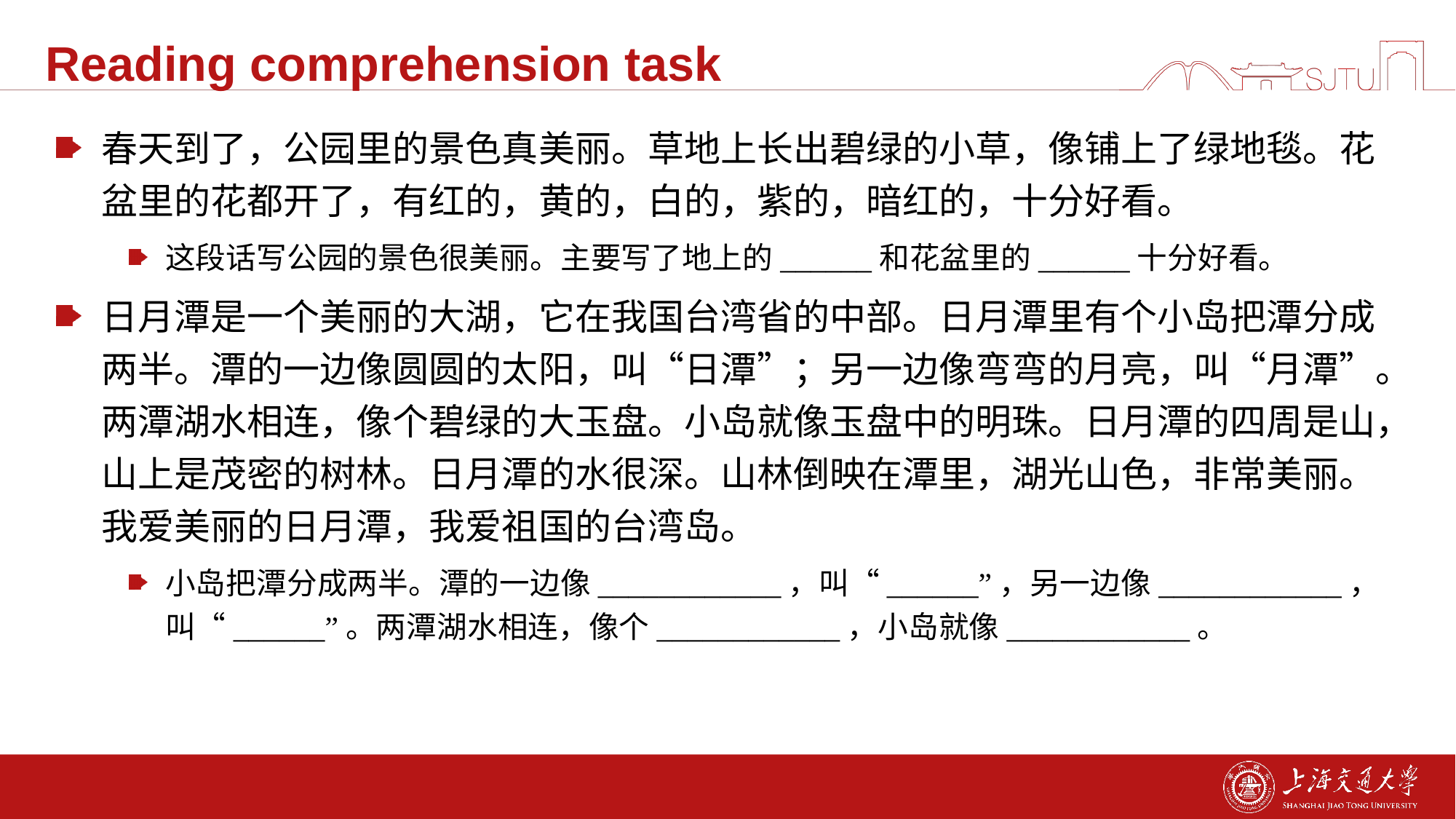

# Reading comprehension task
春天到了，公园里的景色真美丽。草地上长出碧绿的小草，像铺上了绿地毯。花盆里的花都开了，有红的，黄的，白的，紫的，暗红的，十分好看。
这段话写公园的景色很美丽。主要写了地上的______和花盆里的______十分好看。
日月潭是一个美丽的大湖，它在我国台湾省的中部。日月潭里有个小岛把潭分成两半。潭的一边像圆圆的太阳，叫“日潭”；另一边像弯弯的月亮，叫“月潭”。两潭湖水相连，像个碧绿的大玉盘。小岛就像玉盘中的明珠。日月潭的四周是山，山上是茂密的树林。日月潭的水很深。山林倒映在潭里，湖光山色，非常美丽。我爱美丽的日月潭，我爱祖国的台湾岛。
小岛把潭分成两半。潭的一边像____________，叫“______”，另一边像____________，叫“______”。两潭湖水相连，像个____________，小岛就像____________。